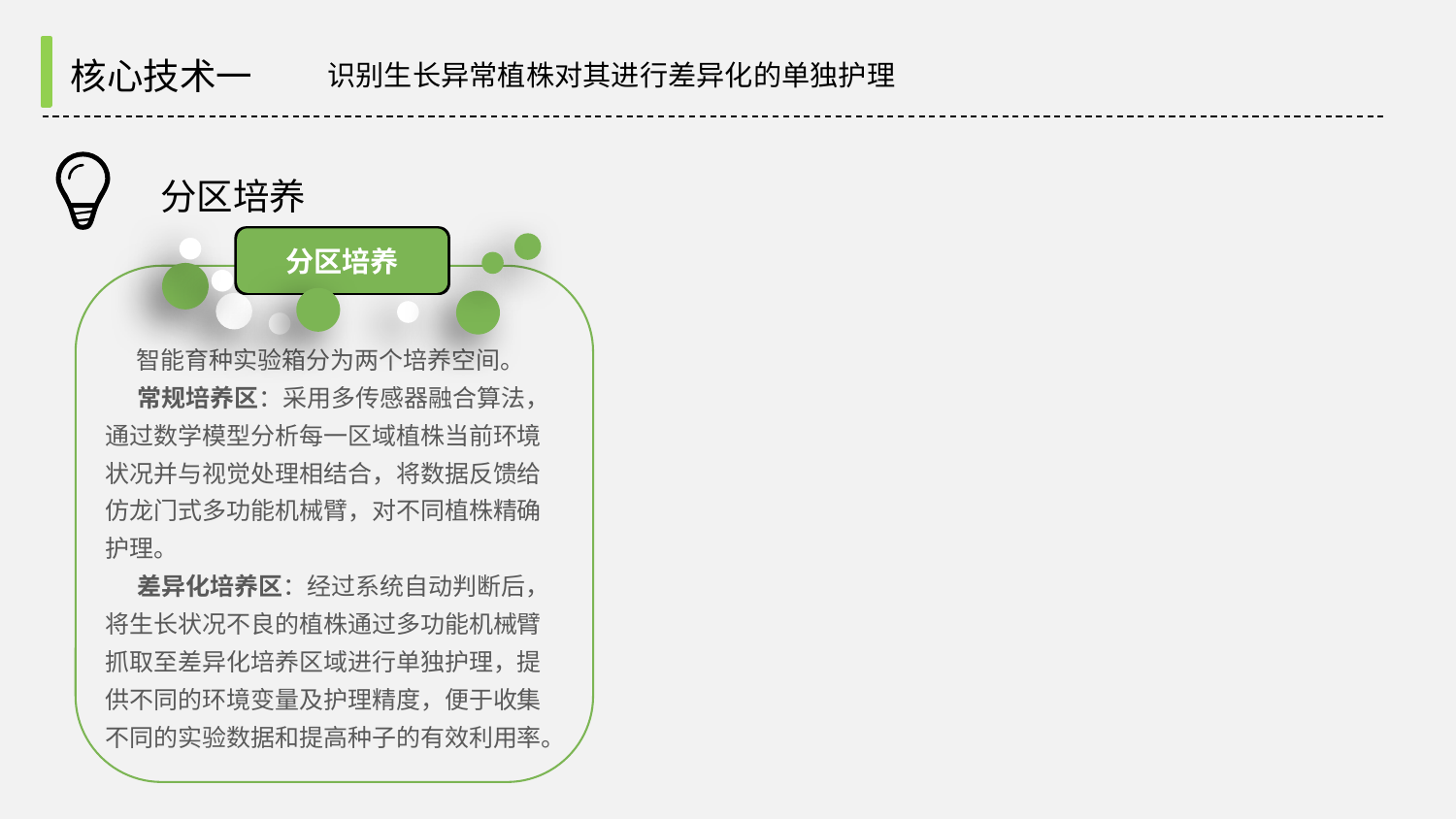

核心技术一
识别生长异常植株对其进行差异化的单独护理
分区培养

分区培养

     智能育种实验箱分为两个培养空间。
     常规培养区：采用多传感器融合算法，通过数学模型分析每一区域植株当前环境状况并与视觉处理相结合，将数据反馈给仿龙门式多功能机械臂，对不同植株精确护理。
     差异化培养区：经过系统自动判断后，将生长状况不良的植株通过多功能机械臂抓取至差异化培养区域进行单独护理，提供不同的环境变量及护理精度，便于收集不同的实验数据和提高种子的有效利用率。